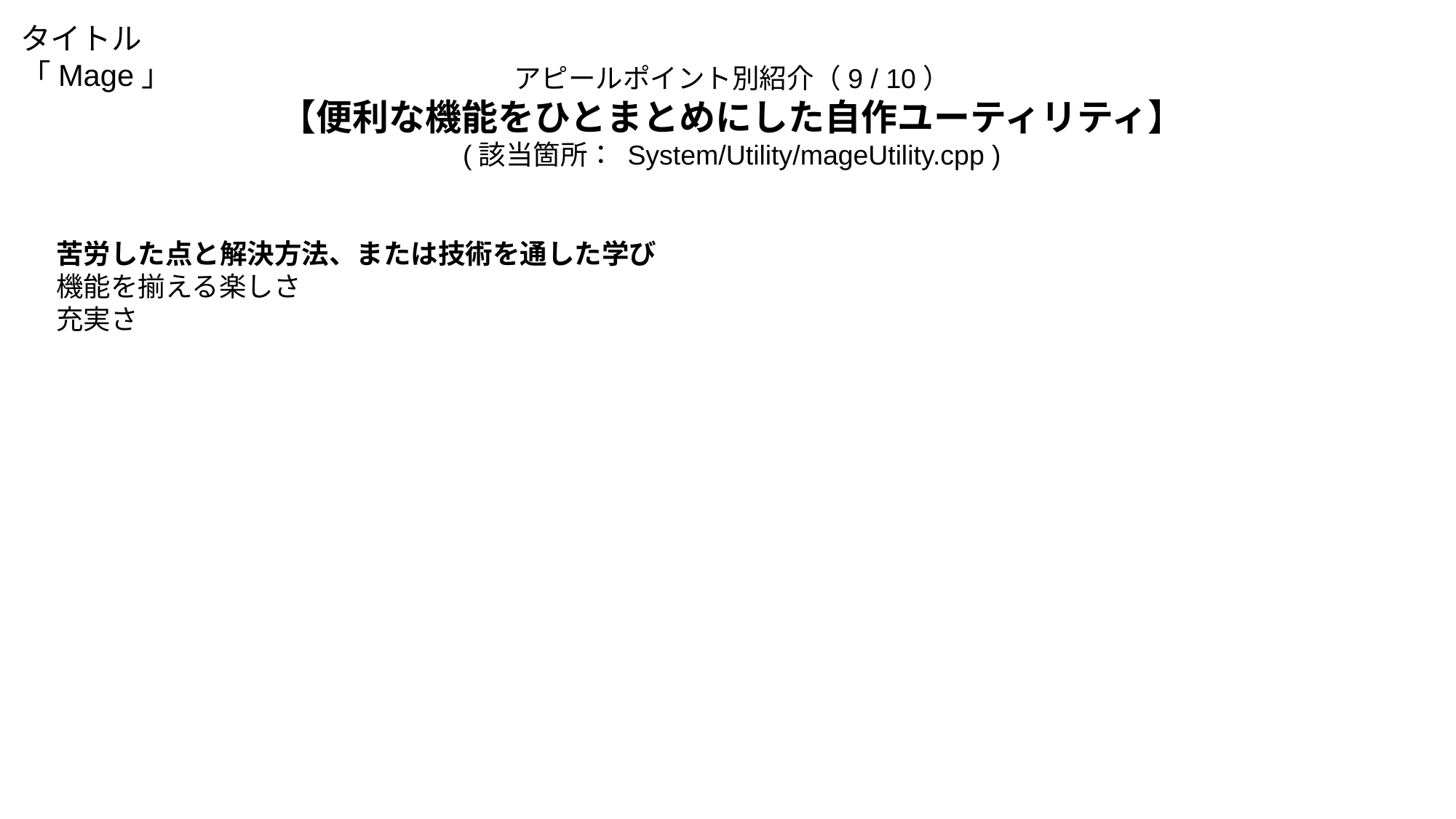

タイトル「Mage」
アピールポイント別紹介（9 / 10）
【便利な機能をひとまとめにした自作ユーティリティ】
(該当箇所： System/Utility/mageUtility.cpp )
苦労した点と解決方法、または技術を通した学び
機能を揃える楽しさ
充実さ